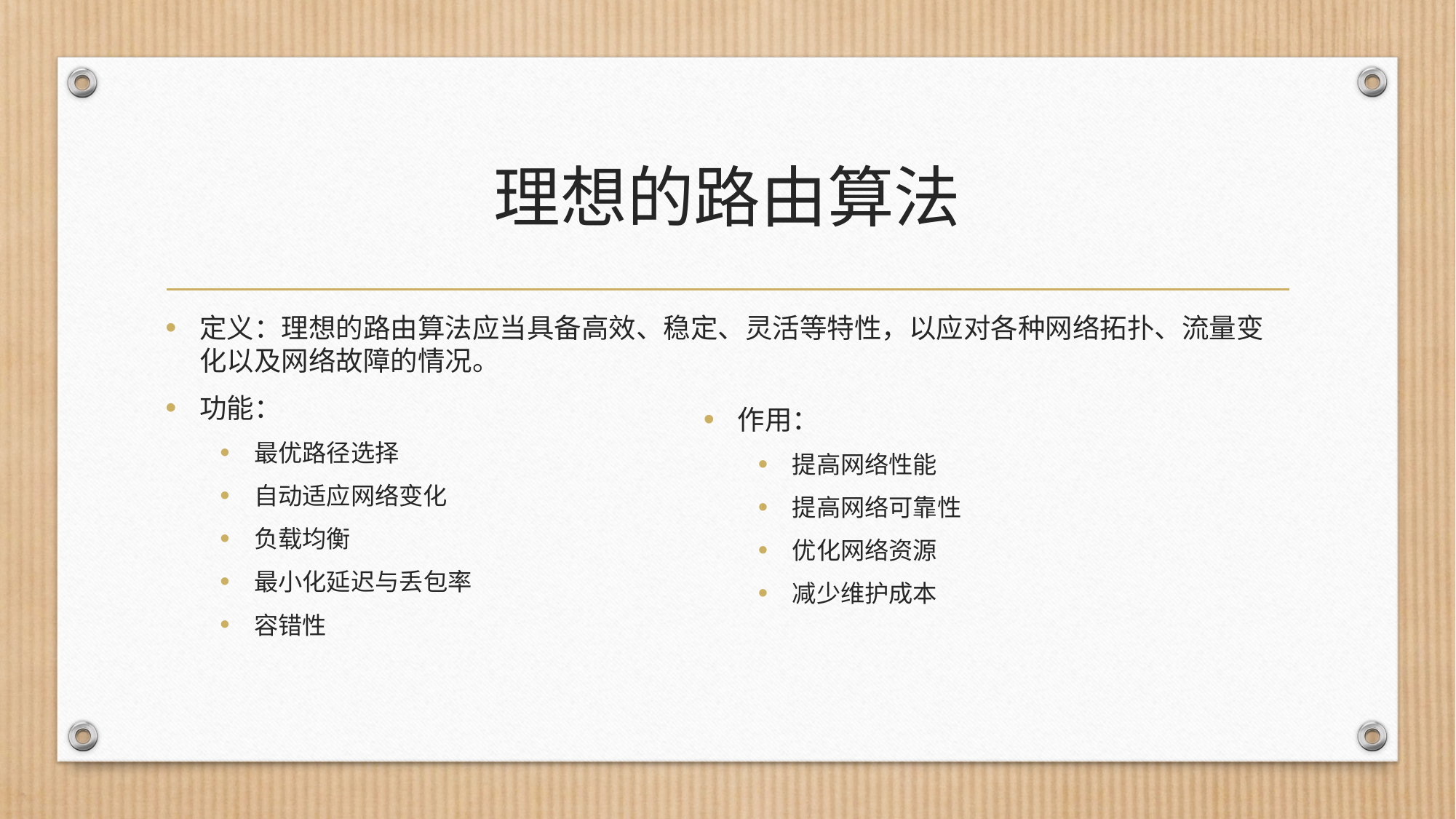

# 理想的路由算法
定义：理想的路由算法应当具备高效、稳定、灵活等特性，以应对各种网络拓扑、流量变化以及网络故障的情况。
功能：
最优路径选择
自动适应网络变化
负载均衡
最小化延迟与丢包率
容错性
作用：
提高网络性能
提高网络可靠性
优化网络资源
减少维护成本